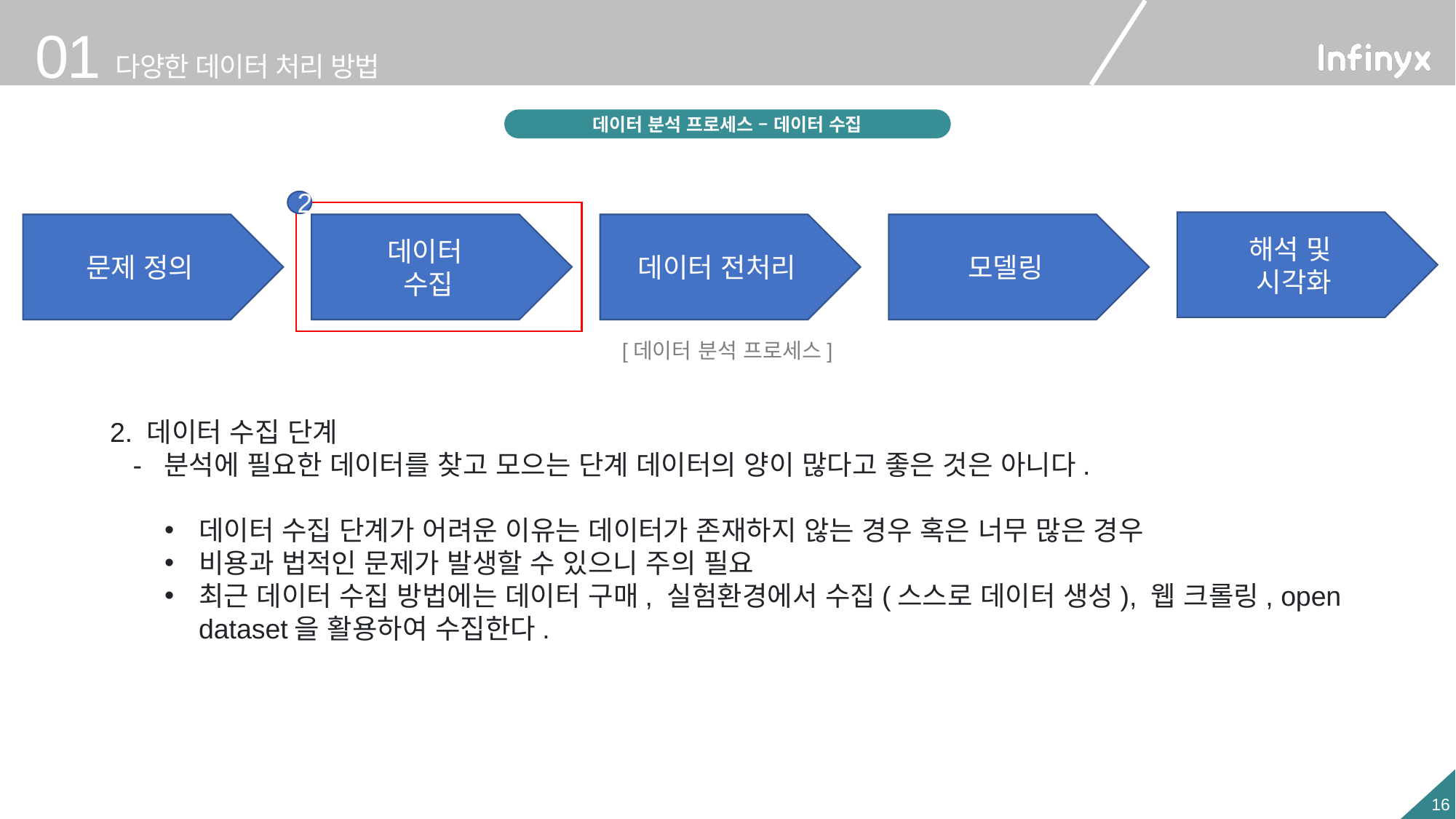

데이터 분석 프로세스 – 데이터 수집
2

해석 및
시각화
문제 정의
데이터
수집
데이터 전처리
모델링
[데이터 분석 프로세스]
2. 데이터 수집 단계
   -  분석에 필요한 데이터를 찾고 모으는 단계 데이터의 양이 많다고 좋은 것은 아니다.

데이터 수집 단계가 어려운 이유는 데이터가 존재하지 않는 경우 혹은 너무 많은 경우
비용과 법적인 문제가 발생할 수 있으니 주의 필요
최근 데이터 수집 방법에는 데이터 구매, 실험환경에서 수집(스스로 데이터 생성), 웹 크롤링, open dataset을 활용하여 수집한다.